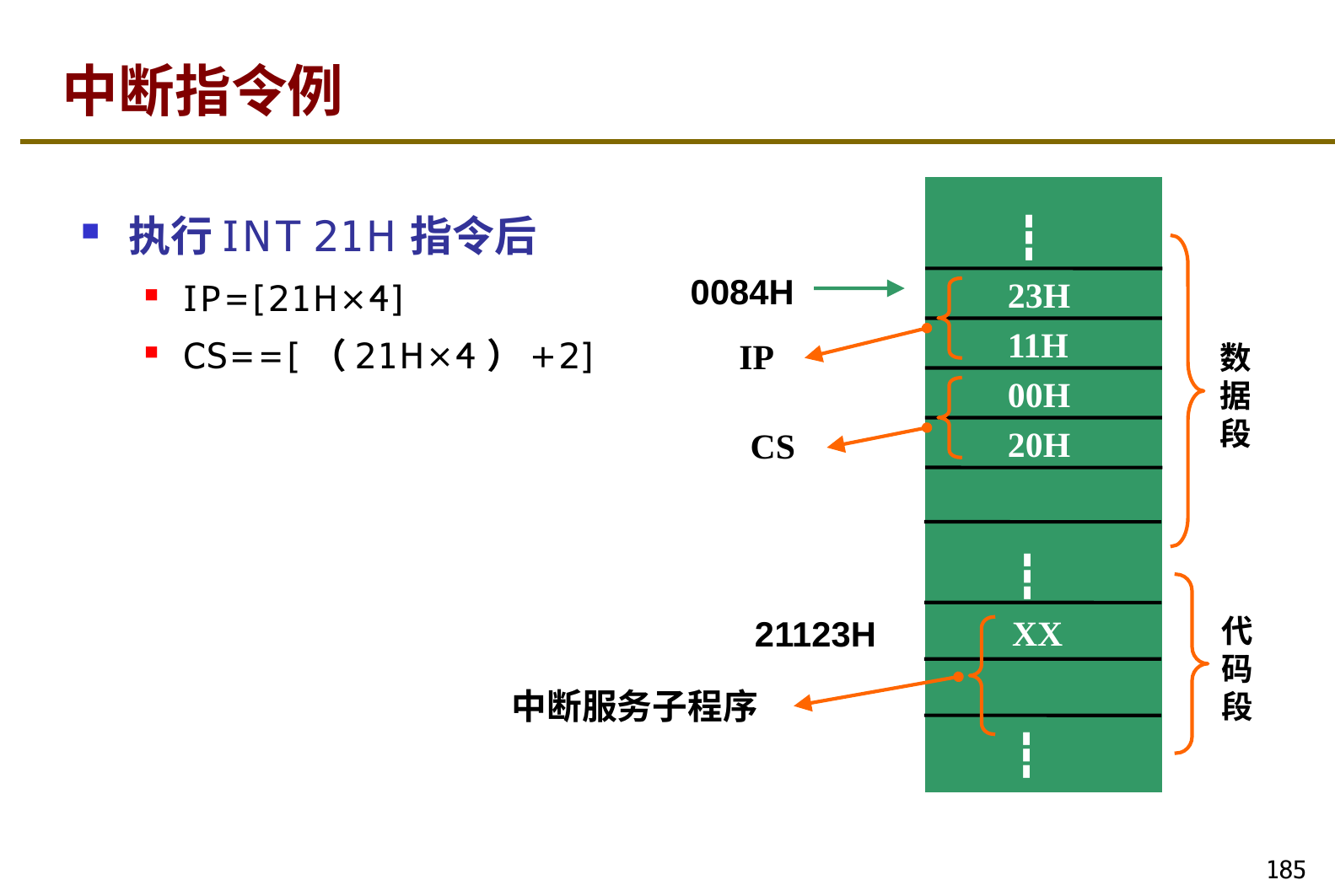

# 中断指令例

执行INT 21H指令后
IP=[21H×4]
CS==[（21H×4）+2]
┇

0084H
23H

11H

IP

数据段
00H

20H
CS

┇

21123H

XX
代码段

中断服务子程序

┇
185